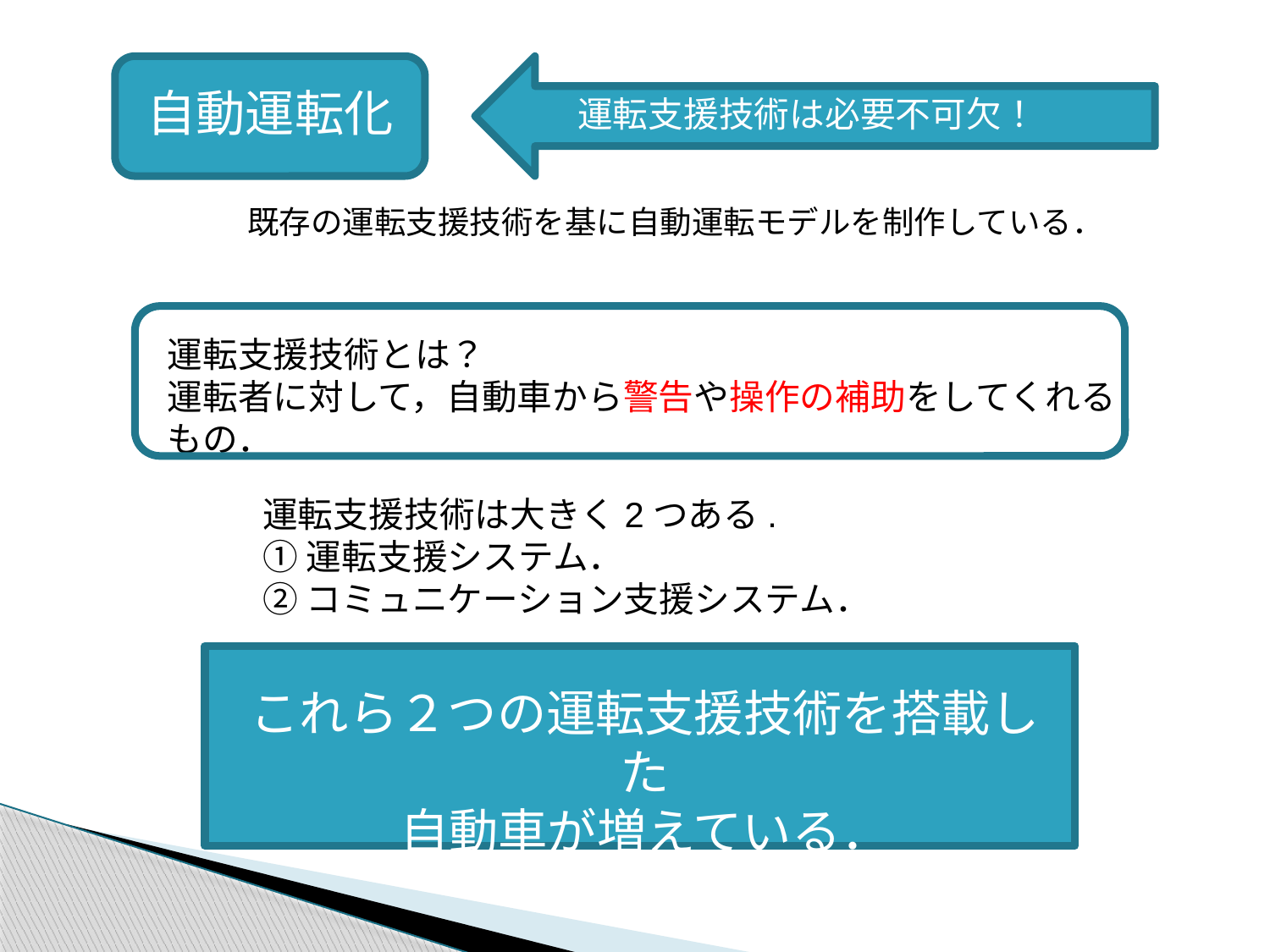

自動運転化
運転支援技術は必要不可欠！
既存の運転支援技術を基に自動運転モデルを制作している．

運転支援技術とは？
運転者に対して，自動車から警告や操作の補助をしてくれるもの．

運転支援技術は大きく2つある.
①運転支援システム．
②コミュニケーション支援システム．

これら２つの運転支援技術を搭載した
自動車が増えている．